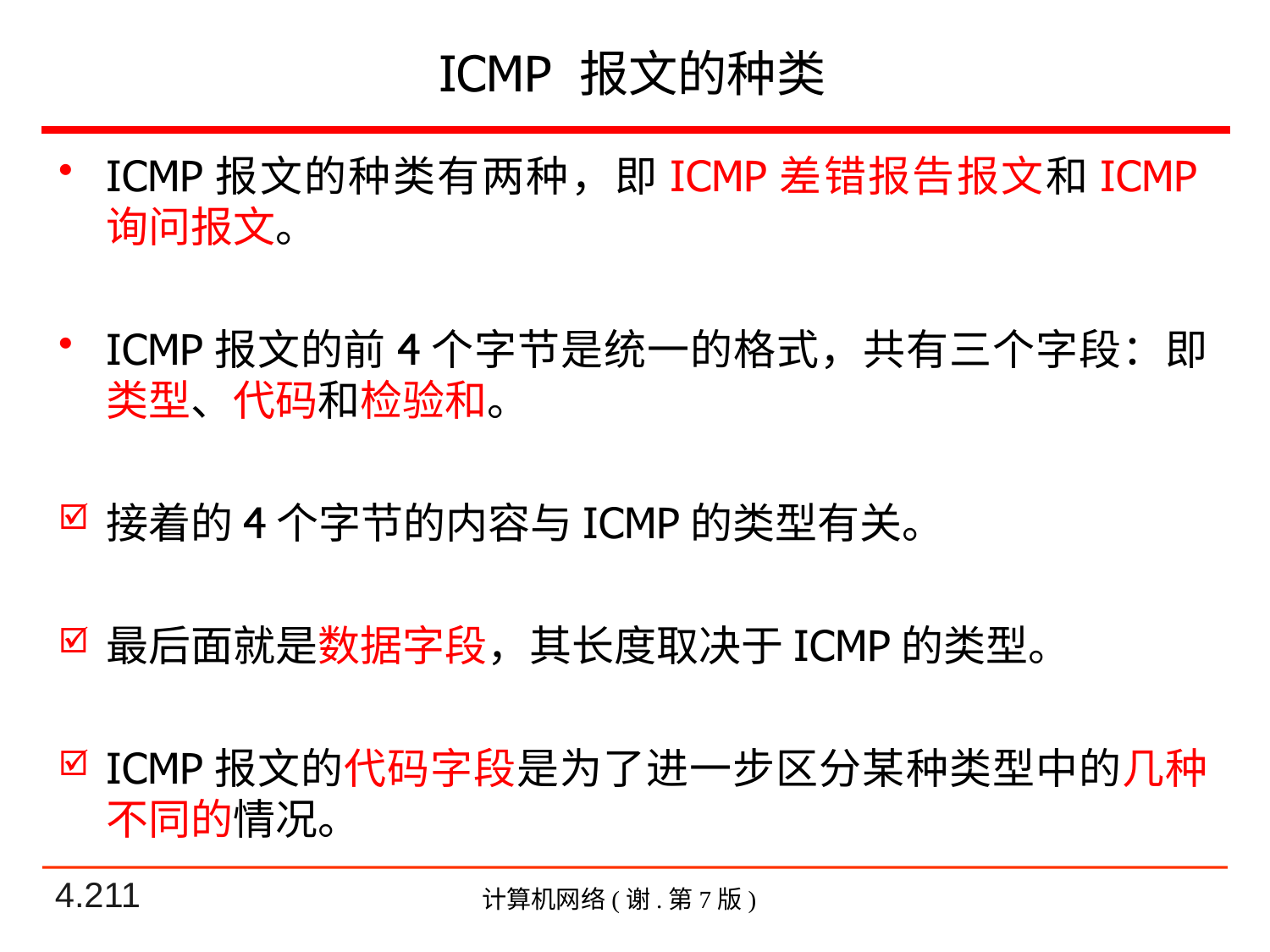

# ICMP 报文的种类
ICMP报文的种类有两种，即ICMP差错报告报文和ICMP询问报文。

ICMP报文的前4个字节是统一的格式，共有三个字段：即类型、代码和检验和。

接着的4个字节的内容与ICMP的类型有关。

最后面就是数据字段，其长度取决于ICMP的类型。

ICMP报文的代码字段是为了进一步区分某种类型中的几种不同的情况。